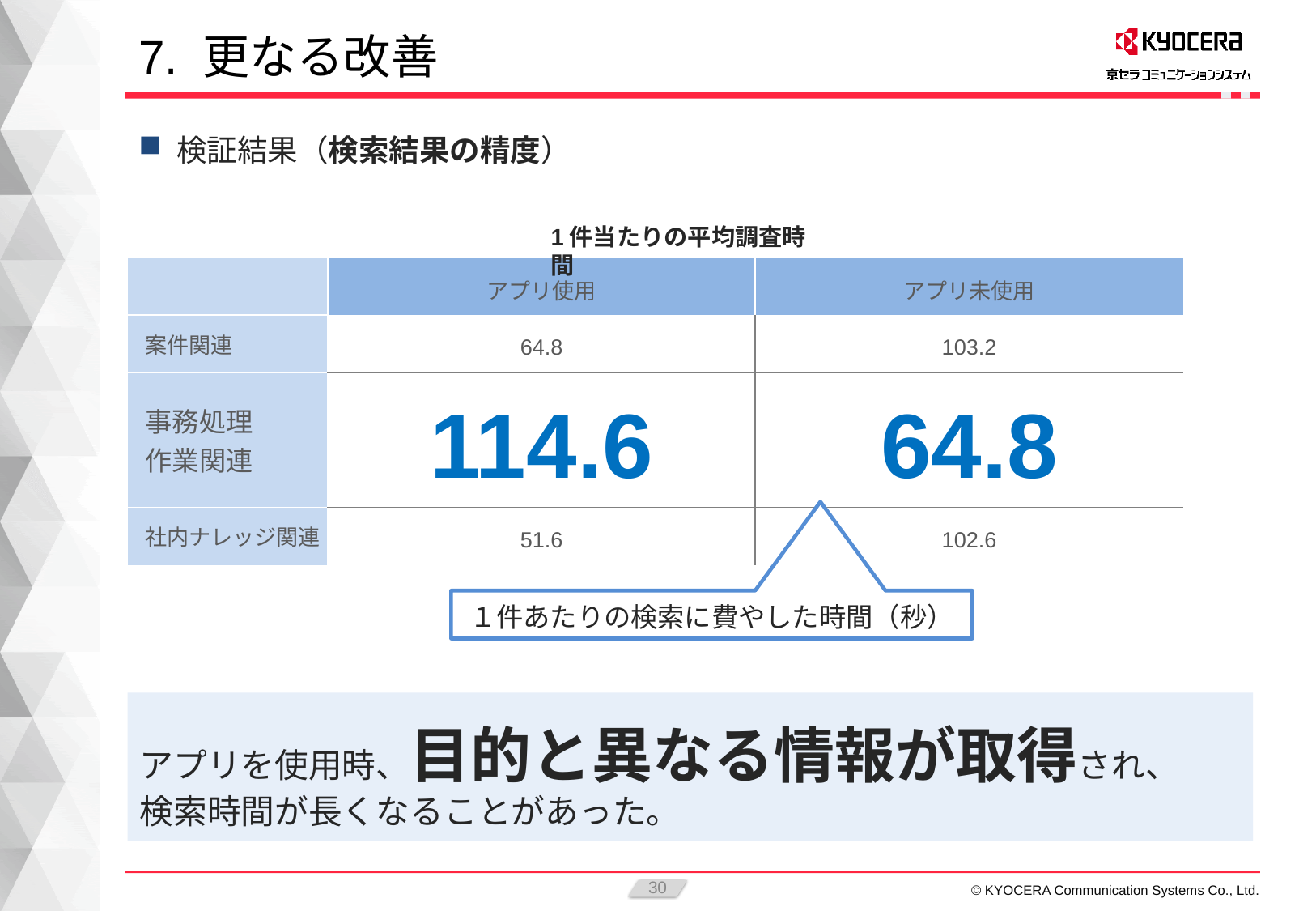

# 7. 更なる改善
検証結果（検索結果の精度）
1件当たりの平均調査時間
|  | アプリ使用 | アプリ未使用 |
| --- | --- | --- |
| 案件関連 | 64.8 | 103.2 |
| 事務処理 作業関連 | 114.6 | 64.8 |
| 社内ナレッジ関連 | 51.6 | 102.6 |
１件あたりの検索に費やした時間（秒）
アプリを使用時、目的と異なる情報が取得され、
検索時間が長くなることがあった。
30